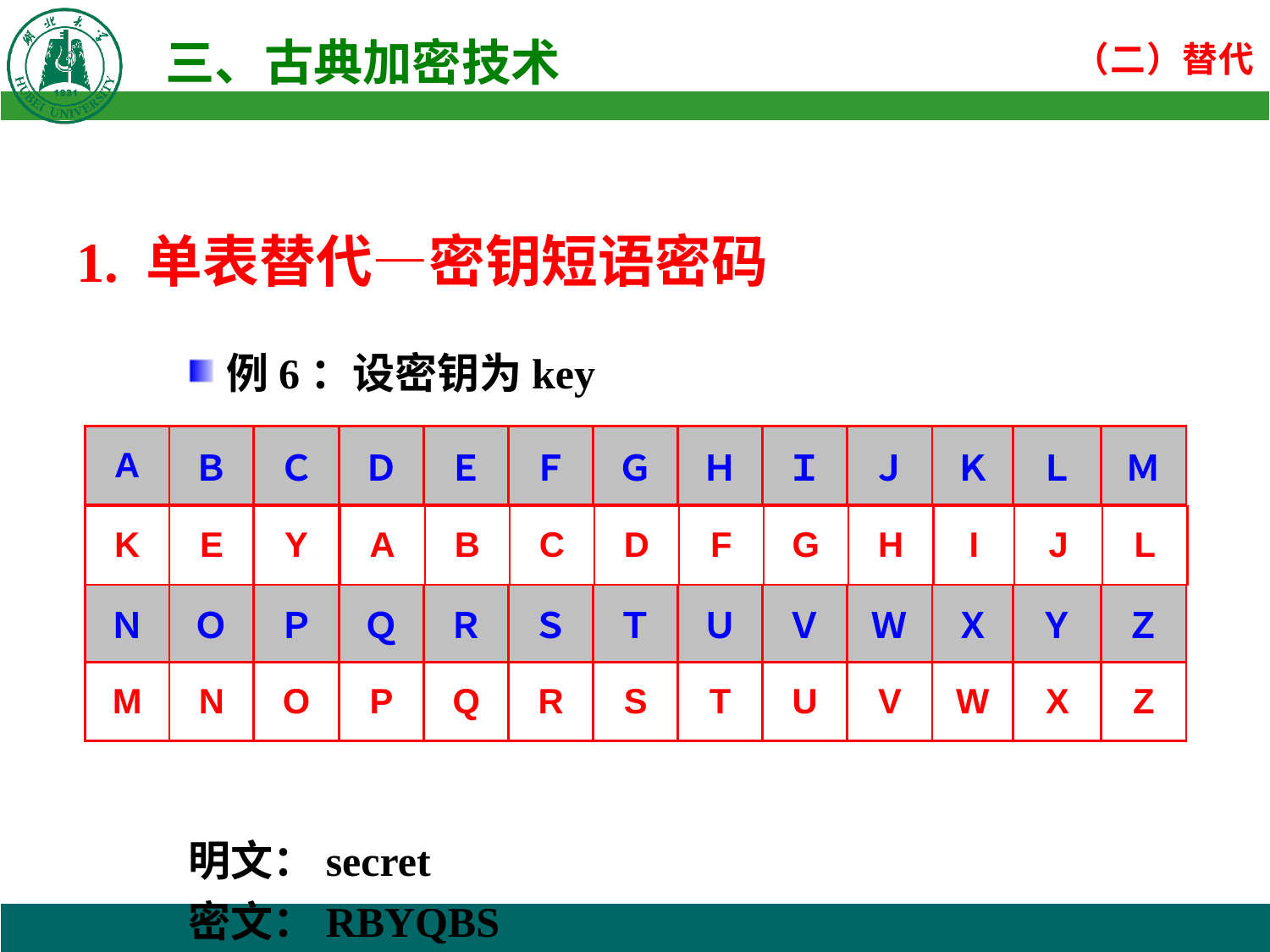

1. 单表替代—密钥短语密码
例6：设密钥为key

明文：secret
密文：RBYQBS
| A | Ｂ | Ｃ | Ｄ | Ｅ | Ｆ | Ｇ | Ｈ | Ｉ | Ｊ | Ｋ | Ｌ | Ｍ |
| --- | --- | --- | --- | --- | --- | --- | --- | --- | --- | --- | --- | --- |
| K | E | Y | A | B | C | D | F | G | H | I | J | L |
| Ｎ | Ｏ | Ｐ | Ｑ | Ｒ | Ｓ | Ｔ | Ｕ | Ｖ | Ｗ | Ｘ | Ｙ | Ｚ |
| M | N | O | P | Q | R | S | T | U | V | W | X | Z |
| K | E | Y |
| --- | --- | --- |
| A | B | C | D | F | G | H | I | J | L |
| --- | --- | --- | --- | --- | --- | --- | --- | --- | --- |
| M | N | O | P | Q | R | S | T | U | V | W | X | Z |
| --- | --- | --- | --- | --- | --- | --- | --- | --- | --- | --- | --- | --- |